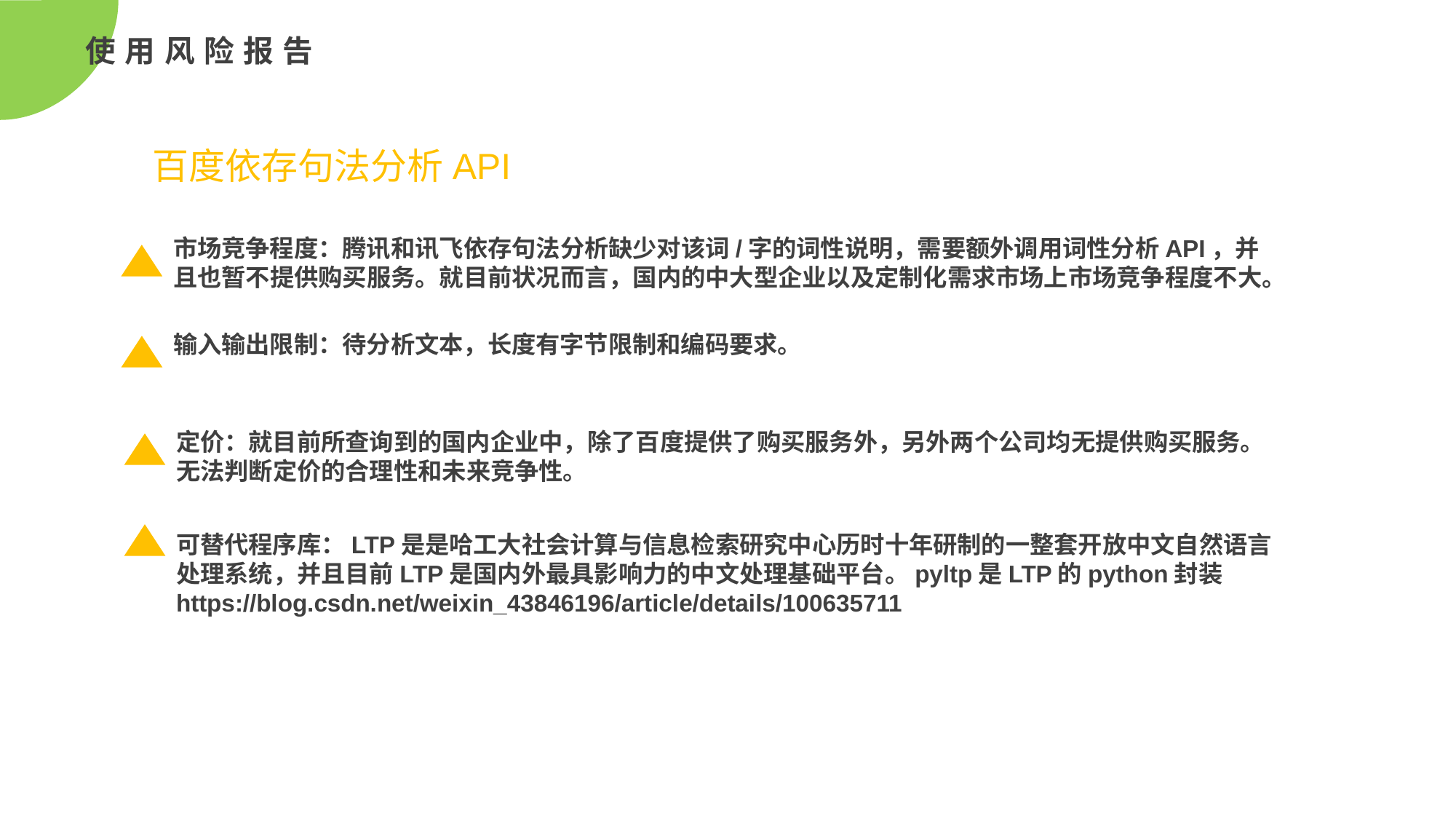

使用风险报告
百度依存句法分析API
市场竞争程度：腾讯和讯飞依存句法分析缺少对该词/字的词性说明，需要额外调用词性分析API，并且也暂不提供购买服务。就目前状况而言，国内的中大型企业以及定制化需求市场上市场竞争程度不大。

输入输出限制：待分析文本，长度有字节限制和编码要求。

定价：就目前所查询到的国内企业中，除了百度提供了购买服务外，另外两个公司均无提供购买服务。无法判断定价的合理性和未来竞争性。

可替代程序库：LTP是是哈工大社会计算与信息检索研究中心历时十年研制的一整套开放中文自然语言处理系统，并且目前LTP是国内外最具影响力的中文处理基础平台。pyltp是LTP的python封装https://blog.csdn.net/weixin_43846196/article/details/100635711